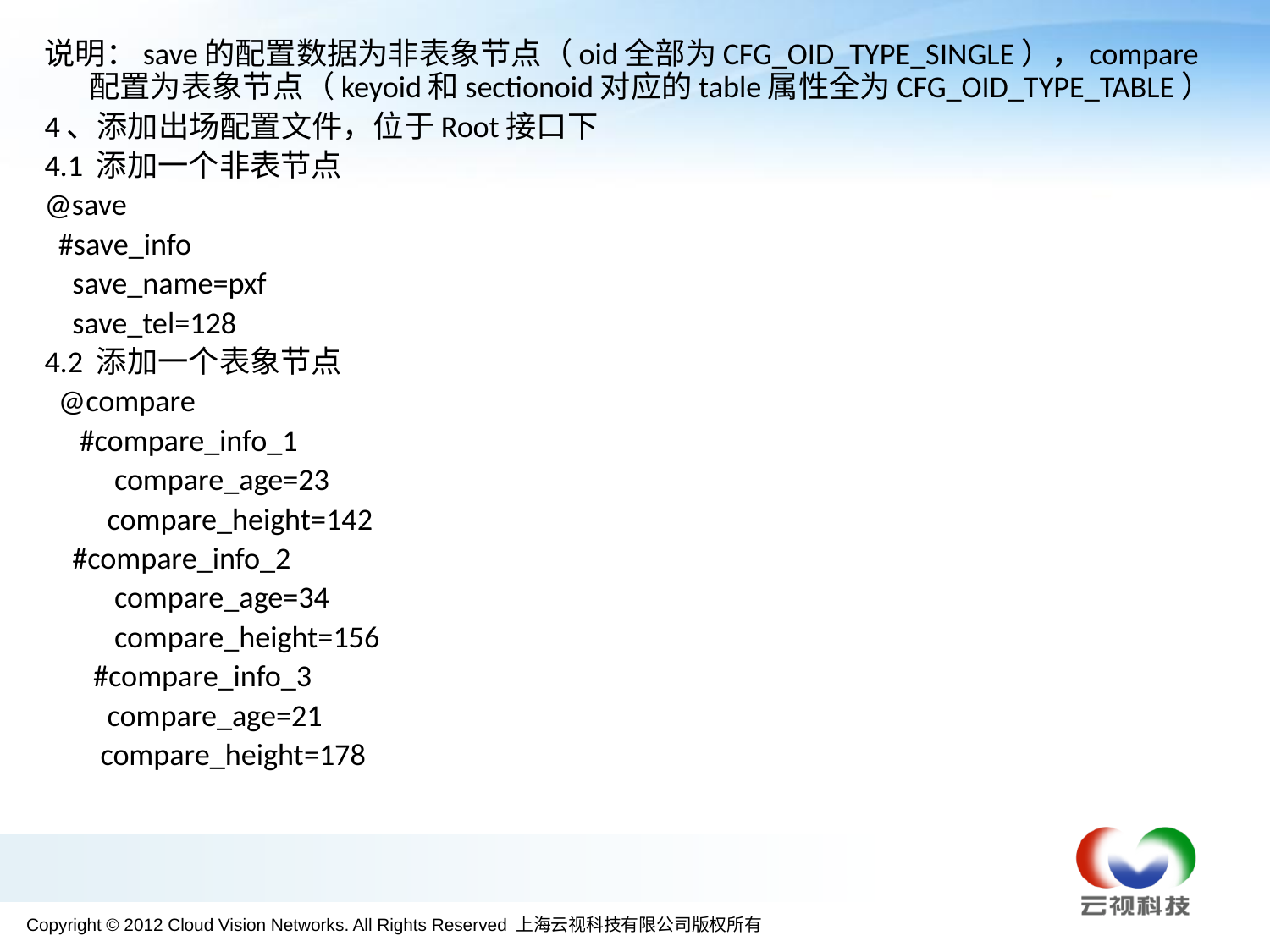

说明：save的配置数据为非表象节点（oid全部为CFG_OID_TYPE_SINGLE），compare配置为表象节点（keyoid和sectionoid对应的table属性全为CFG_OID_TYPE_TABLE）
4、添加出场配置文件，位于Root接口下
4.1 添加一个非表节点
@save
  #save_info
    save_name=pxf
    save_tel=128
4.2 添加一个表象节点
  @compare
     #compare_info_1
          compare_age=23
         compare_height=142
    #compare_info_2
          compare_age=34
          compare_height=156
       #compare_info_3
         compare_age=21
        compare_height=178